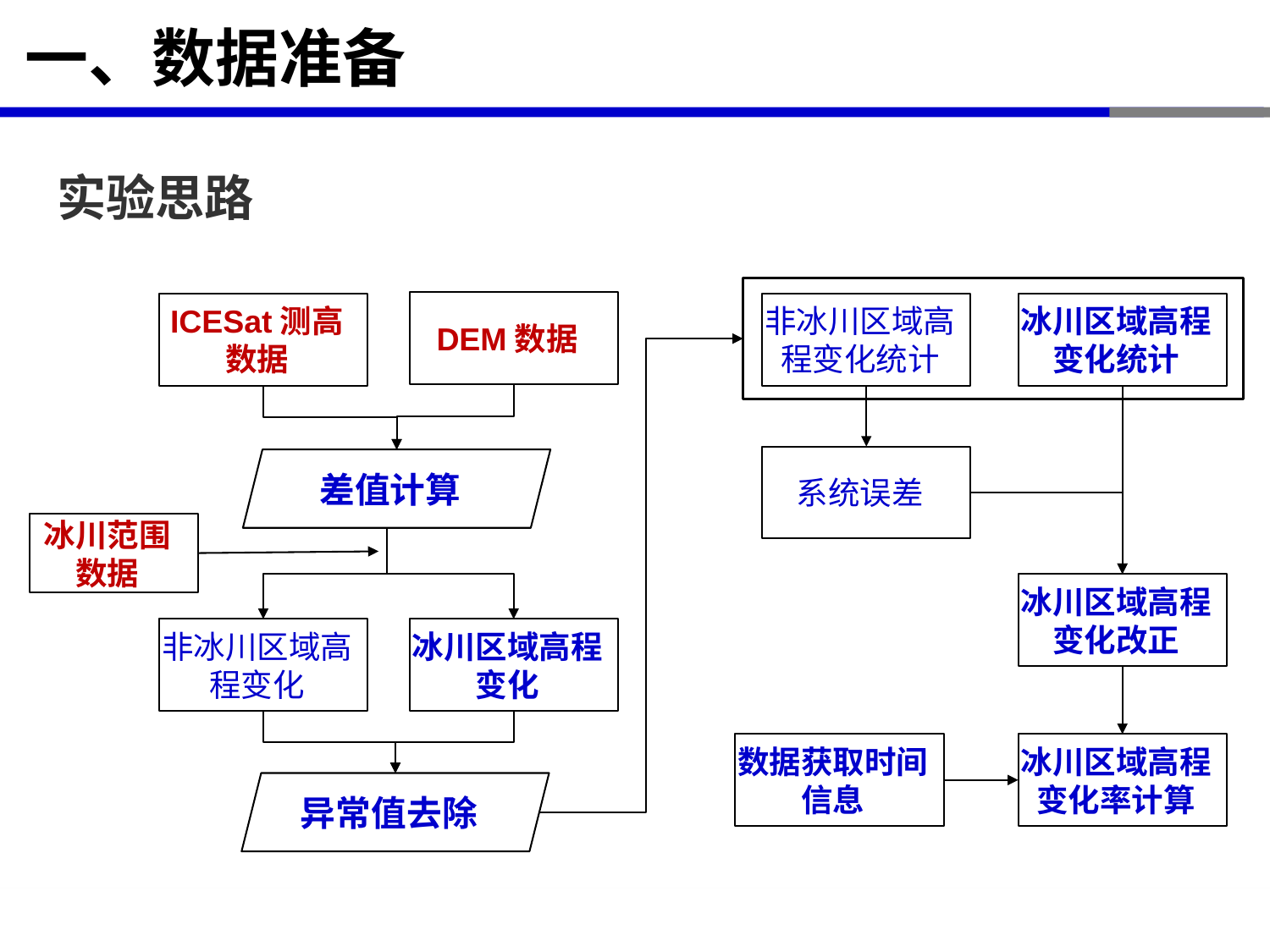

# 一、数据准备
实验思路

DEM数据
ICESat测高数据
非冰川区域高程变化统计
冰川区域高程变化统计
系统误差
差值计算
冰川范围数据
冰川区域高程变化改正
非冰川区域高程变化
冰川区域高程变化
数据获取时间信息
冰川区域高程变化率计算
异常值去除